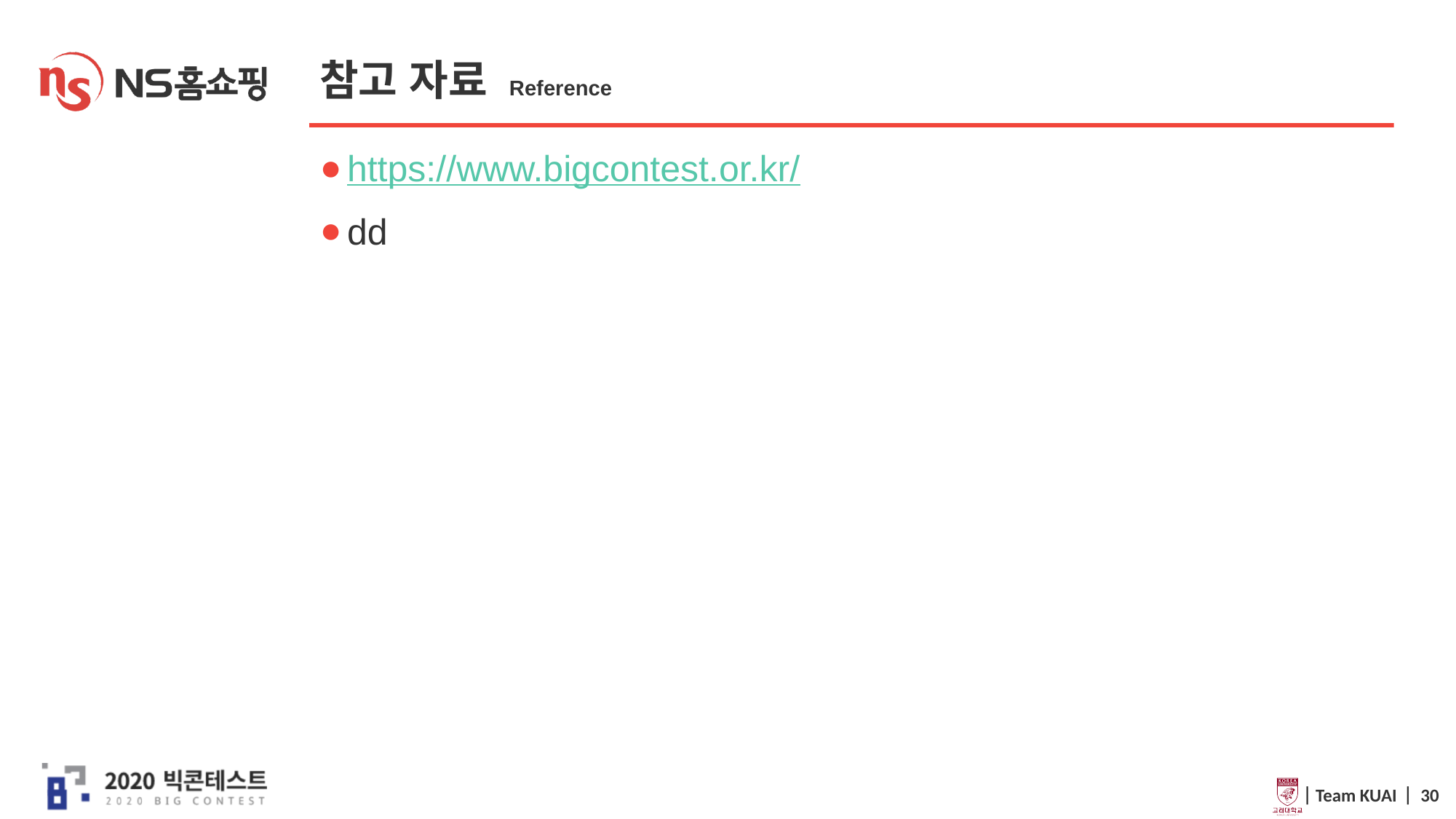

# 참고 자료 Reference
https://www.bigcontest.or.kr/
dd

 ⎸Team KUAI  ⎸ 30